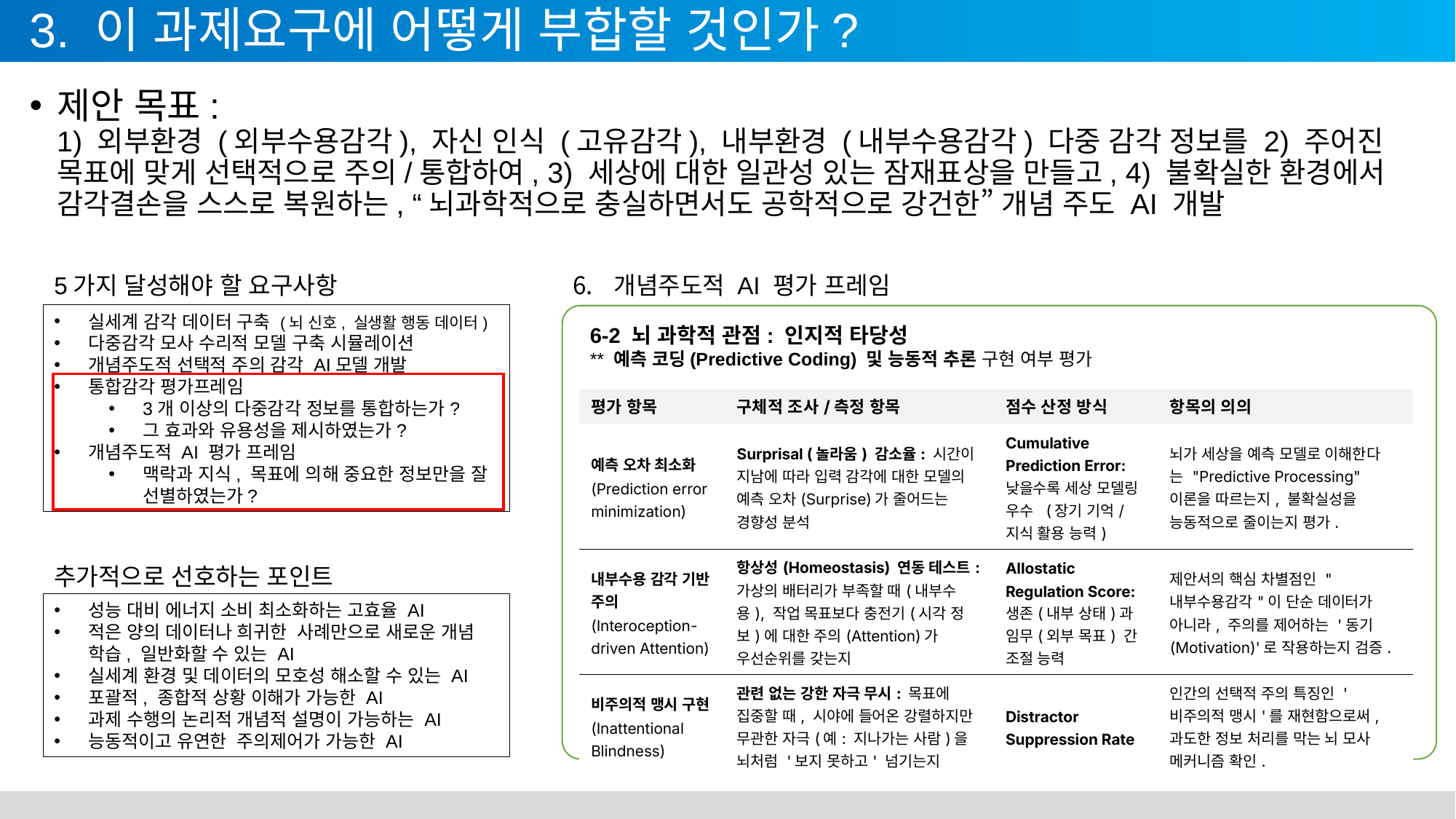

# 3. 이 과제요구에 어떻게 부합할 것인가?
제안 목표:
1) 외부환경 (외부수용감각), 자신 인식 (고유감각), 내부환경 (내부수용감각) 다중 감각 정보를 2) 주어진 목표에 맞게 선택적으로 주의/통합하여, 3) 세상에 대한 일관성 있는 잠재표상을 만들고, 4) 불확실한 환경에서 감각결손을 스스로 복원하는, “뇌과학적으로 충실하면서도 공학적으로 강건한” 개념 주도 AI 개발

5가지 달성해야 할 요구사항
개념주도적 AI 평가 프레임
실세계 감각 데이터 구축 (뇌 신호, 실생활 행동 데이터)
다중감각 모사 수리적 모델 구축 시뮬레이션
개념주도적 선택적 주의 감각 AI모델 개발
통합감각 평가프레임
3개 이상의 다중감각 정보를 통합하는가?
그 효과와 유용성을 제시하였는가?
개념주도적 AI 평가 프레임
맥락과 지식, 목표에 의해 중요한 정보만을 잘 선별하였는가?

6-2 뇌 과학적 관점: 인지적 타당성
** 예측 코딩(Predictive Coding) 및 능동적 추론 구현 여부 평가

| 평가 항목 | 구체적 조사/측정 항목 | 점수 산정 방식 | 항목의 의의 |
| --- | --- | --- | --- |
| 예측 오차 최소화 (Prediction error minimization) | Surprisal (놀라움) 감소율: 시간이 지남에 따라 입력 감각에 대한 모델의 예측 오차(Surprise)가 줄어드는 경향성 분석 | Cumulative Prediction Error: 낮을수록 세상 모델링 우수 (장기 기억/지식 활용 능력) | 뇌가 세상을 예측 모델로 이해한다는 "Predictive Processing" 이론을 따르는지, 불확실성을 능동적으로 줄이는지 평가. |
| 내부수용 감각 기반 주의 (Interoception-driven Attention) | 항상성(Homeostasis) 연동 테스트: 가상의 배터리가 부족할 때(내부수용), 작업 목표보다 충전기(시각 정보)에 대한 주의(Attention)가 우선순위를 갖는지 | Allostatic Regulation Score: 생존(내부 상태)과 임무(외부 목표) 간 조절 능력 | 제안서의 핵심 차별점인 "내부수용감각"이 단순 데이터가 아니라, 주의를 제어하는 '동기(Motivation)'로 작용하는지 검증. |
| 비주의적 맹시 구현 (Inattentional Blindness) | 관련 없는 강한 자극 무시: 목표에 집중할 때, 시야에 들어온 강렬하지만 무관한 자극(예: 지나가는 사람)을 뇌처럼 '보지 못하고' 넘기는지 | Distractor Suppression Rate | 인간의 선택적 주의 특징인 '비주의적 맹시'를 재현함으로써, 과도한 정보 처리를 막는 뇌 모사 메커니즘 확인. |
추가적으로 선호하는 포인트
성능 대비 에너지 소비 최소화하는 고효율 AI
적은 양의 데이터나 희귀한  사례만으로 새로운 개념 학습, 일반화할 수 있는 AI
실세계 환경 및 데이터의 모호성 해소할 수 있는 AI
포괄적, 종합적 상황 이해가 가능한 AI
과제 수행의 논리적 개념적 설명이 가능하는 AI
능동적이고 유연한  주의제어가 가능한 AI